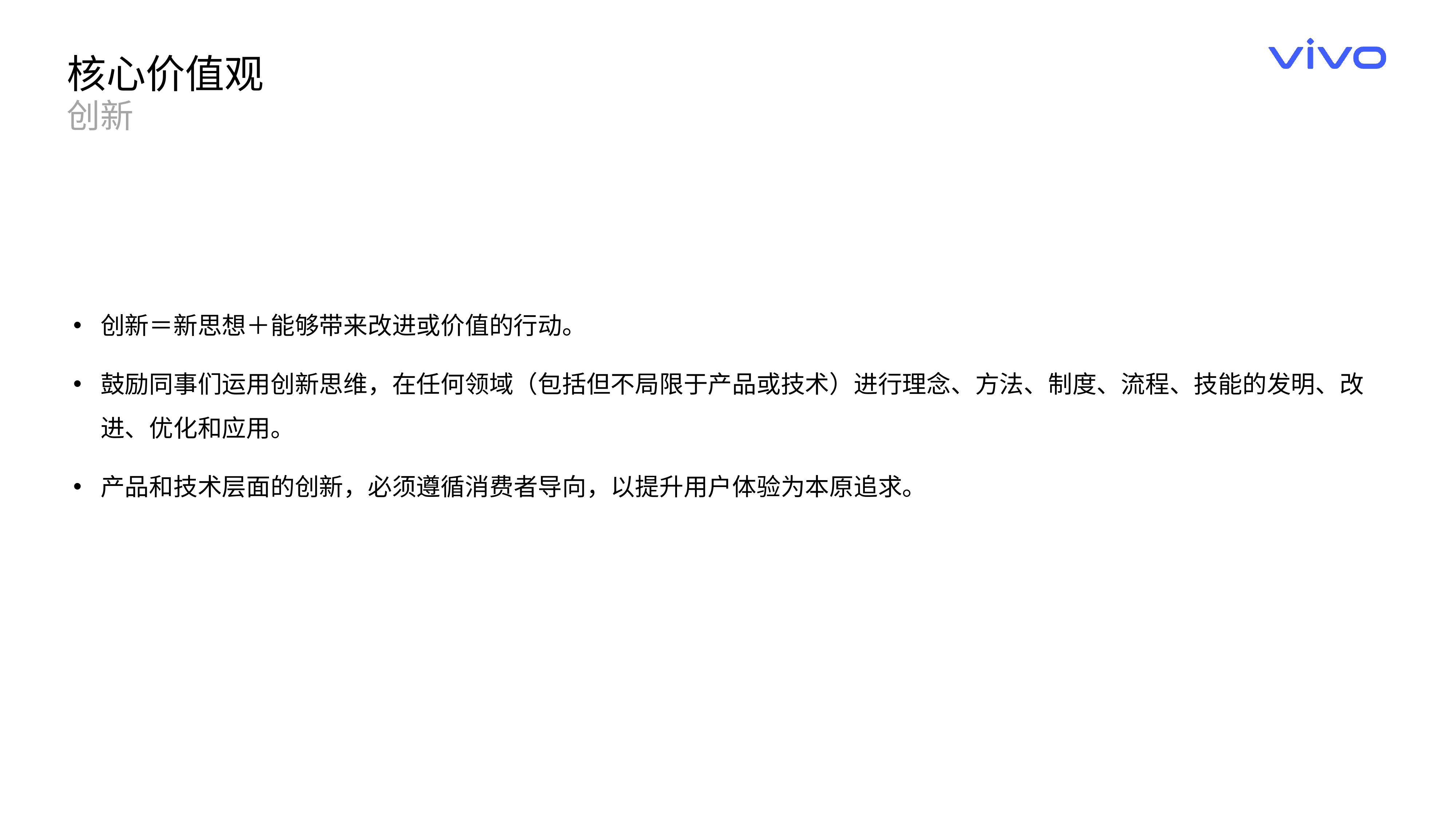

核心价值观
创新
创新＝新思想＋能够带来改进或价值的行动。
鼓励同事们运用创新思维，在任何领域（包括但不局限于产品或技术）进行理念、方法、制度、流程、技能的发明、改进、优化和应用。
产品和技术层面的创新，必须遵循消费者导向，以提升用户体验为本原追求。